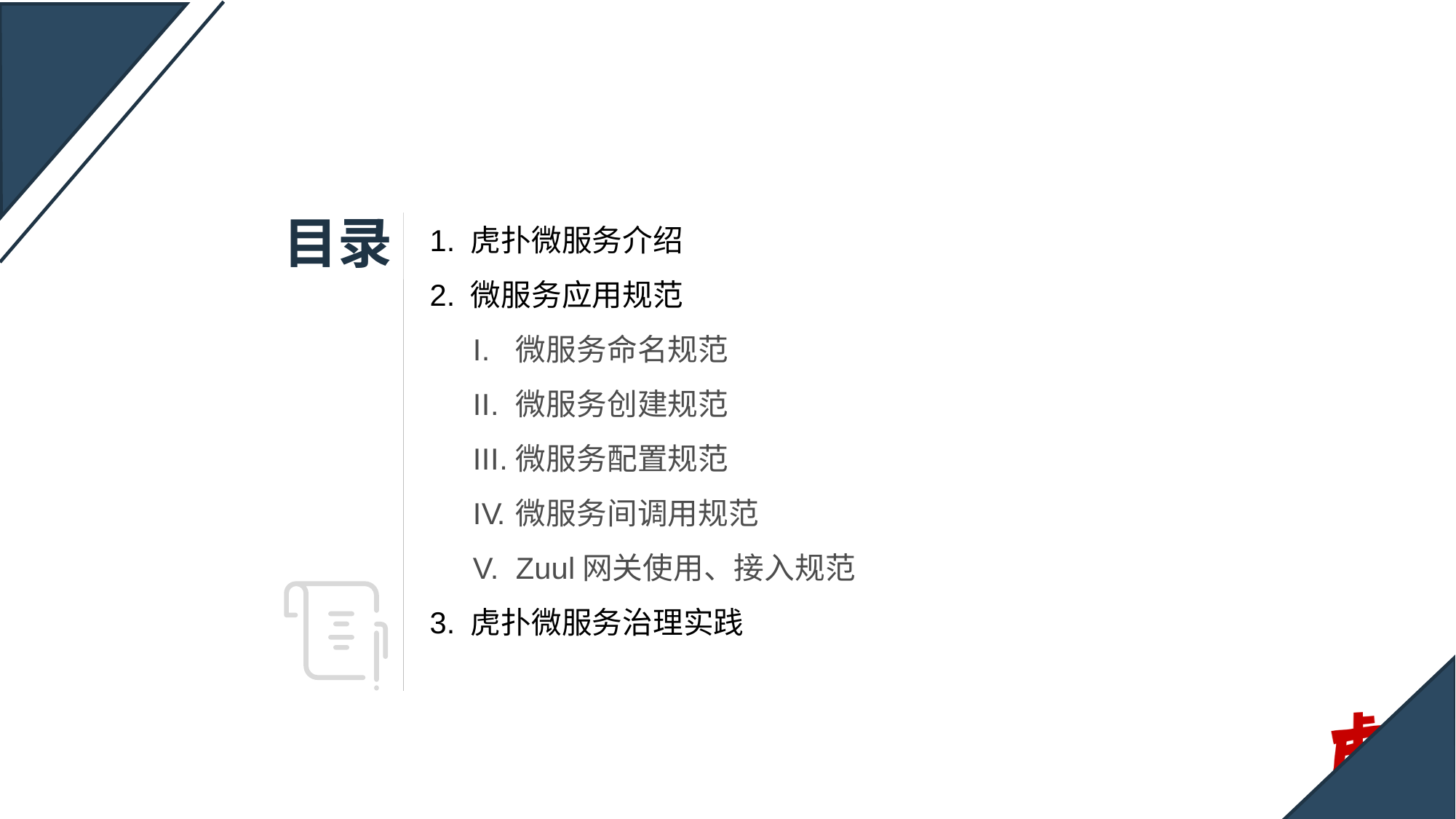

虎扑微服务介绍
微服务应用规范
微服务命名规范
微服务创建规范
微服务配置规范
微服务间调用规范
Zuul网关使用、接入规范
虎扑微服务治理实践
目录